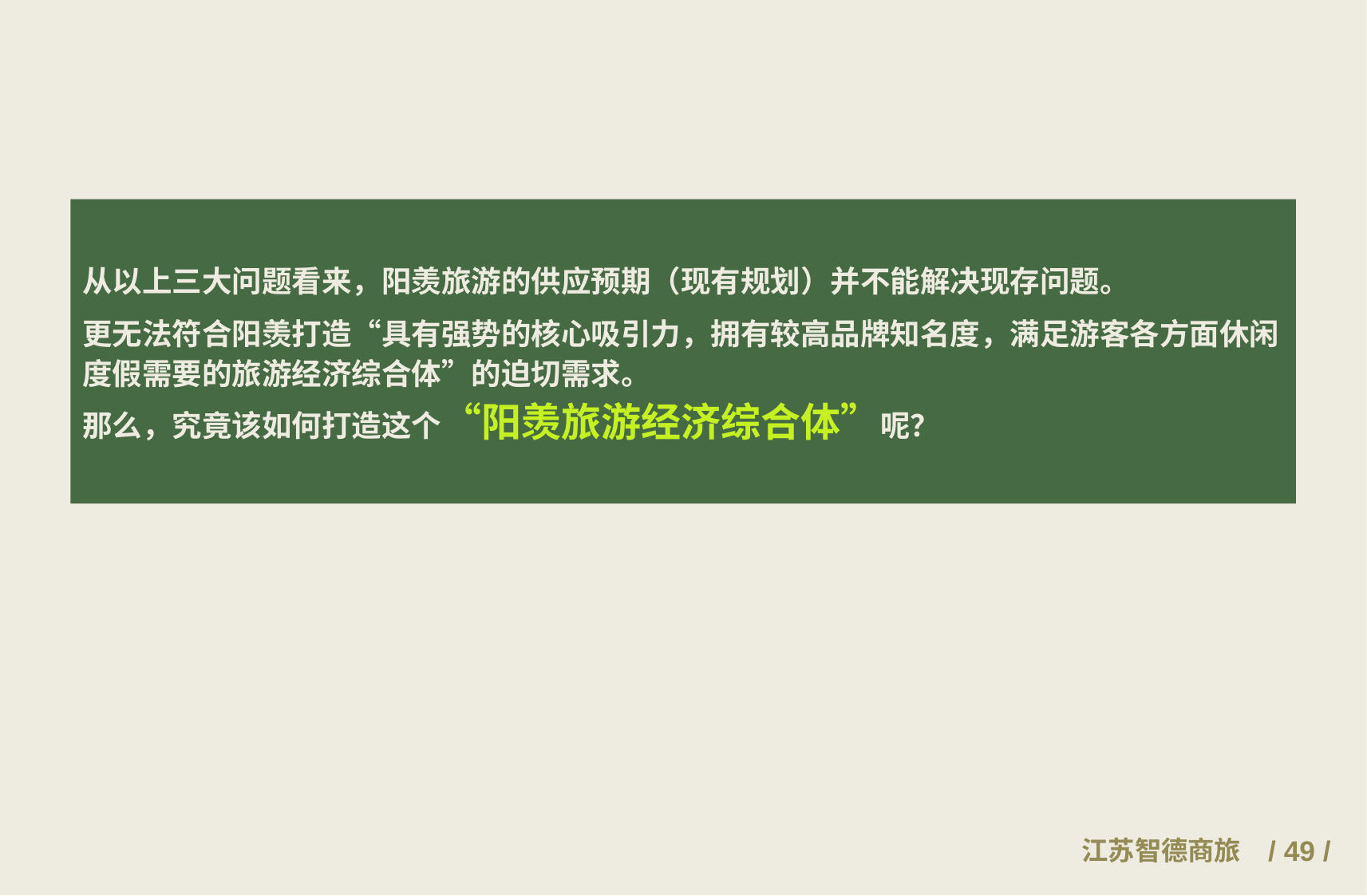

从以上三大问题看来，阳羡旅游的供应预期（现有规划）并不能解决现存问题。
更无法符合阳羡打造“具有强势的核心吸引力，拥有较高品牌知名度，满足游客各方面休闲度假需要的旅游经济综合体”的迫切需求。
那么，究竟该如何打造这个“阳羡旅游经济综合体”呢？